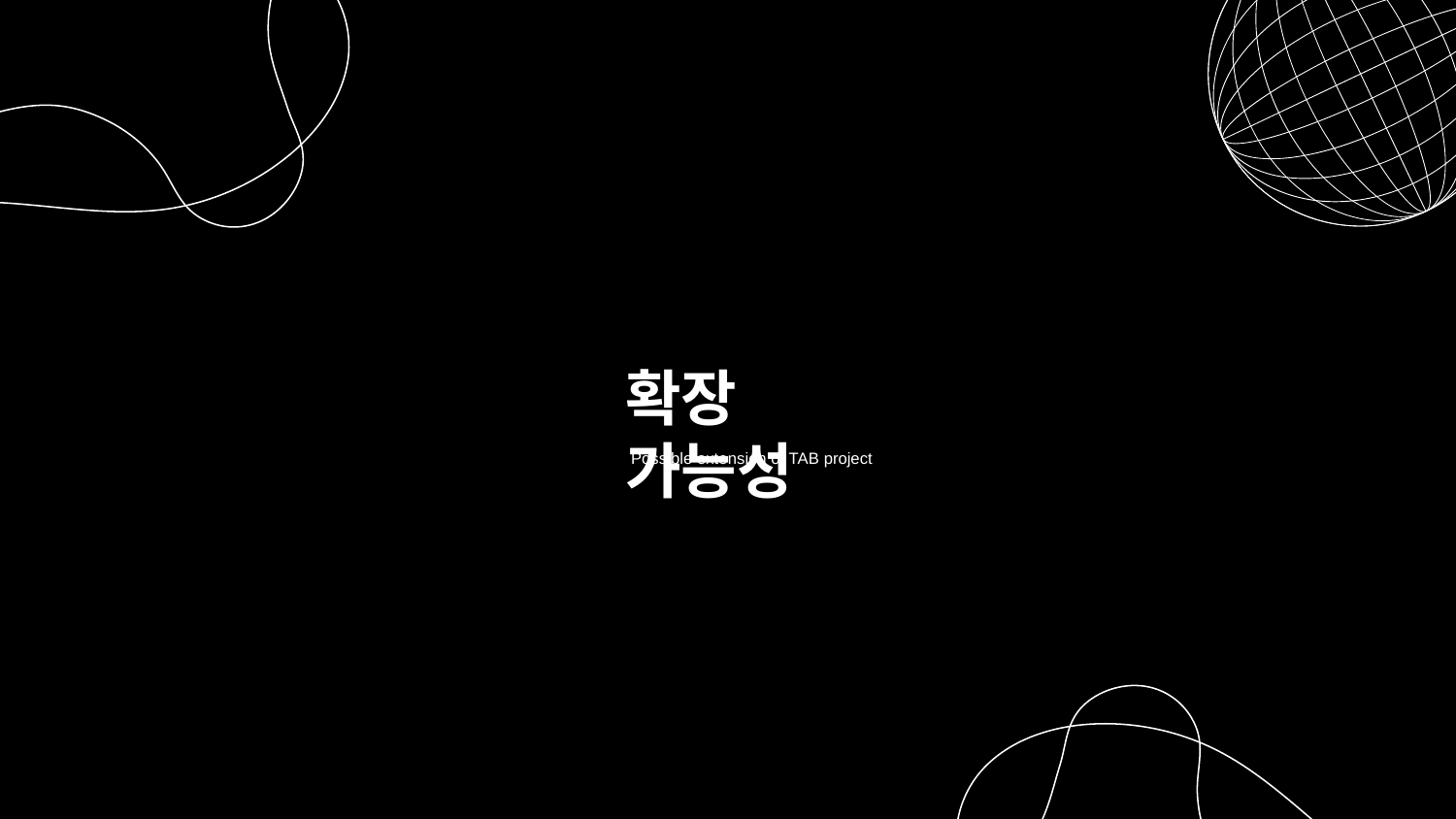

확장 가능성
Possible extension of TAB project